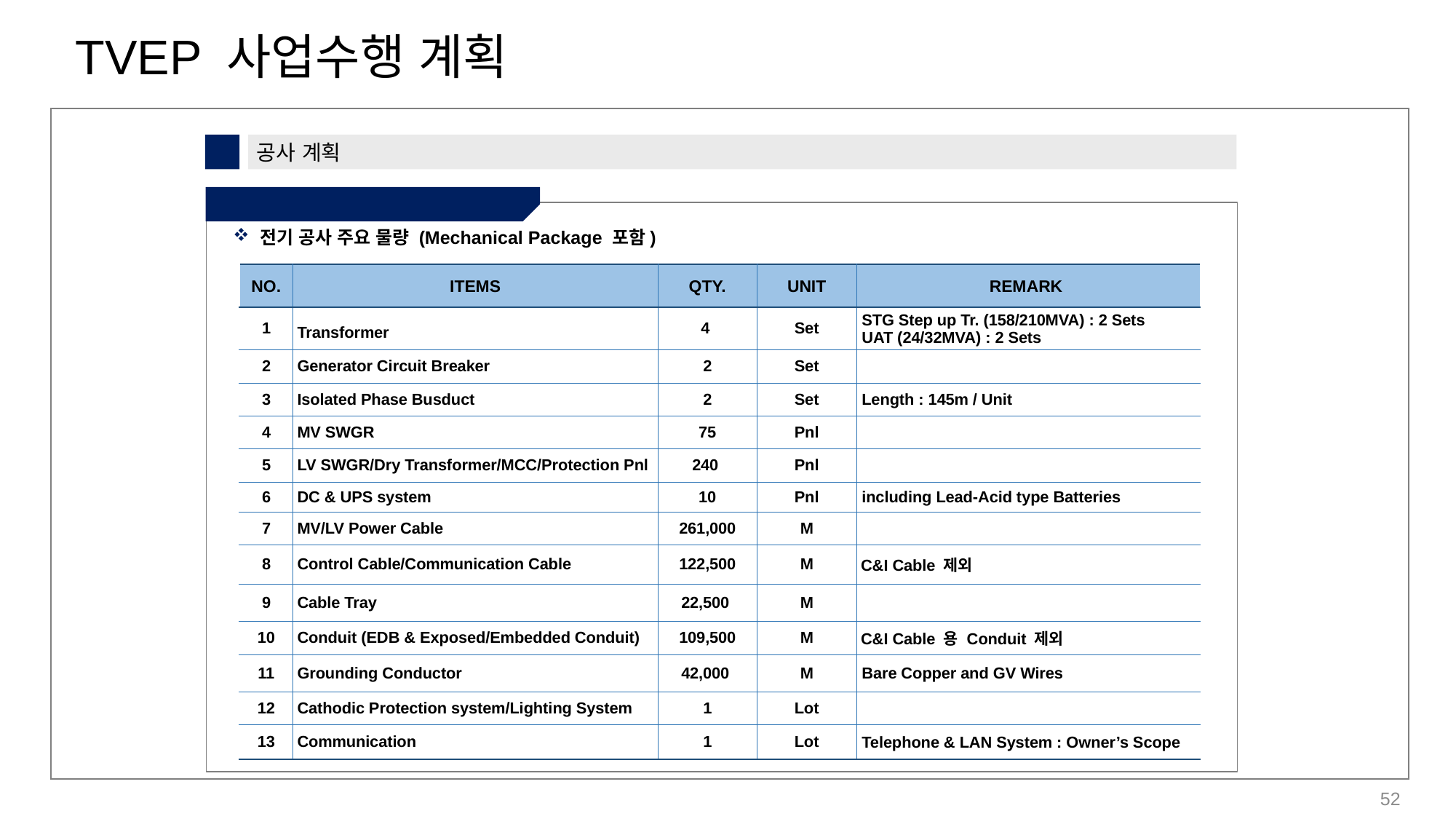

7
공사 계획
⑤ 공사 수행 전략 – 전기

전기 공사 주요 물량 (Mechanical Package 포함)
| NO. | ITEMS | QTY. | UNIT | REMARK |
| --- | --- | --- | --- | --- |
| 1 | Transformer | 4 | Set | STG Step up Tr. (158/210MVA) : 2 Sets UAT (24/32MVA) : 2 Sets |
| 2 | Generator Circuit Breaker | 2 | Set |  |
| 3 | Isolated Phase Busduct | 2 | Set | Length : 145m / Unit |
| 4 | MV SWGR | 75 | Pnl |  |
| 5 | LV SWGR/Dry Transformer/MCC/Protection Pnl | 240 | Pnl |  |
| 6 | DC & UPS system | 10 | Pnl | including Lead-Acid type Batteries |
| 7 | MV/LV Power Cable | 261,000 | M |  |
| 8 | Control Cable/Communication Cable | 122,500 | M | C&I Cable 제외 |
| 9 | Cable Tray | 22,500 | M |  |
| 10 | Conduit (EDB & Exposed/Embedded Conduit) | 109,500 | M | C&I Cable 용 Conduit 제외 |
| 11 | Grounding Conductor | 42,000 | M | Bare Copper and GV Wires |
| 12 | Cathodic Protection system/Lighting System | 1 | Lot |  |
| 13 | Communication | 1 | Lot | Telephone & LAN System : Owner’s Scope |
52